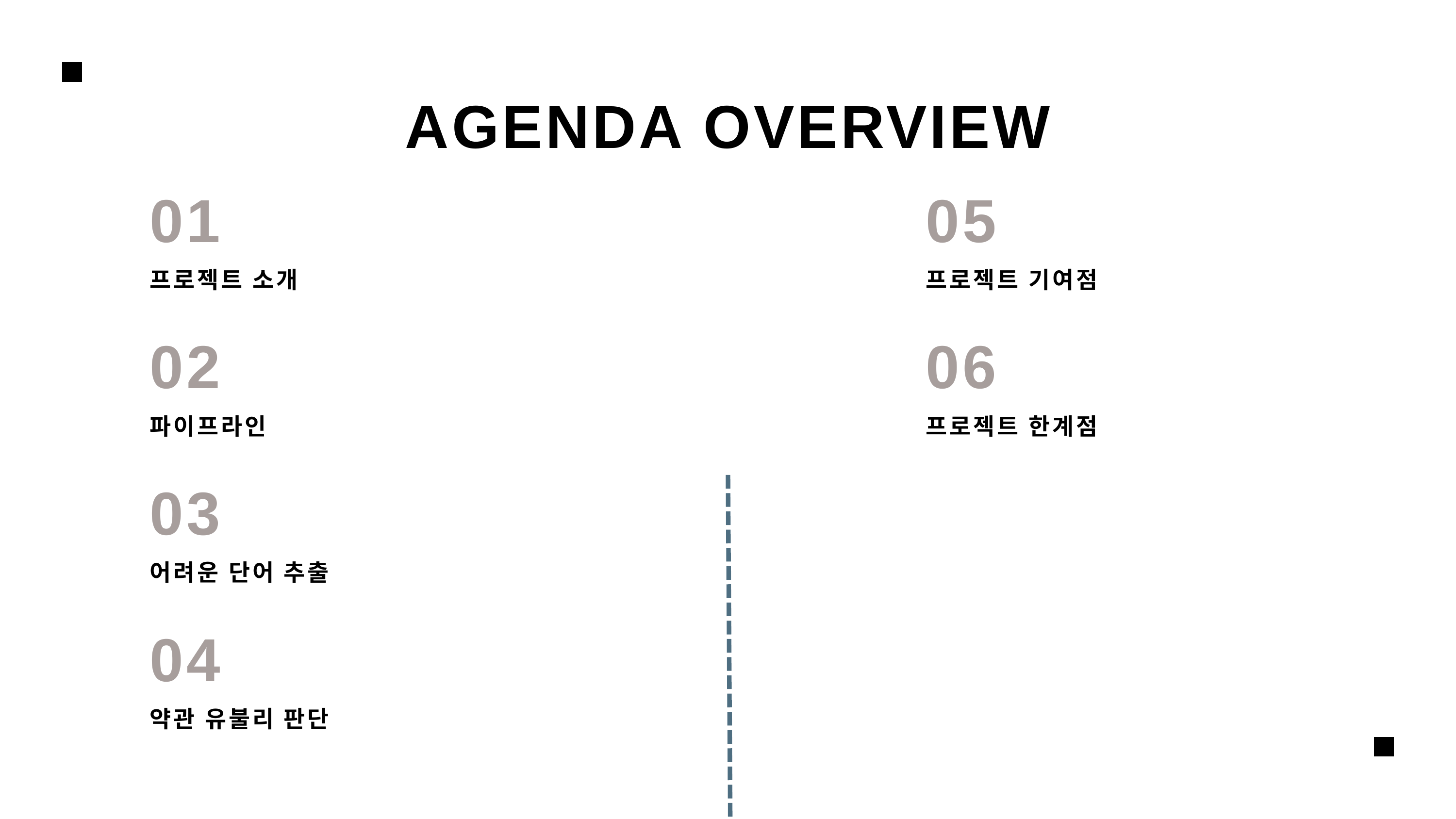

AGENDA OVERVIEW
01
05
프로젝트 소개
프로젝트 기여점
02
06
파이프라인
프로젝트 한계점
03

어려운 단어 추출
04
약관 유불리 판단